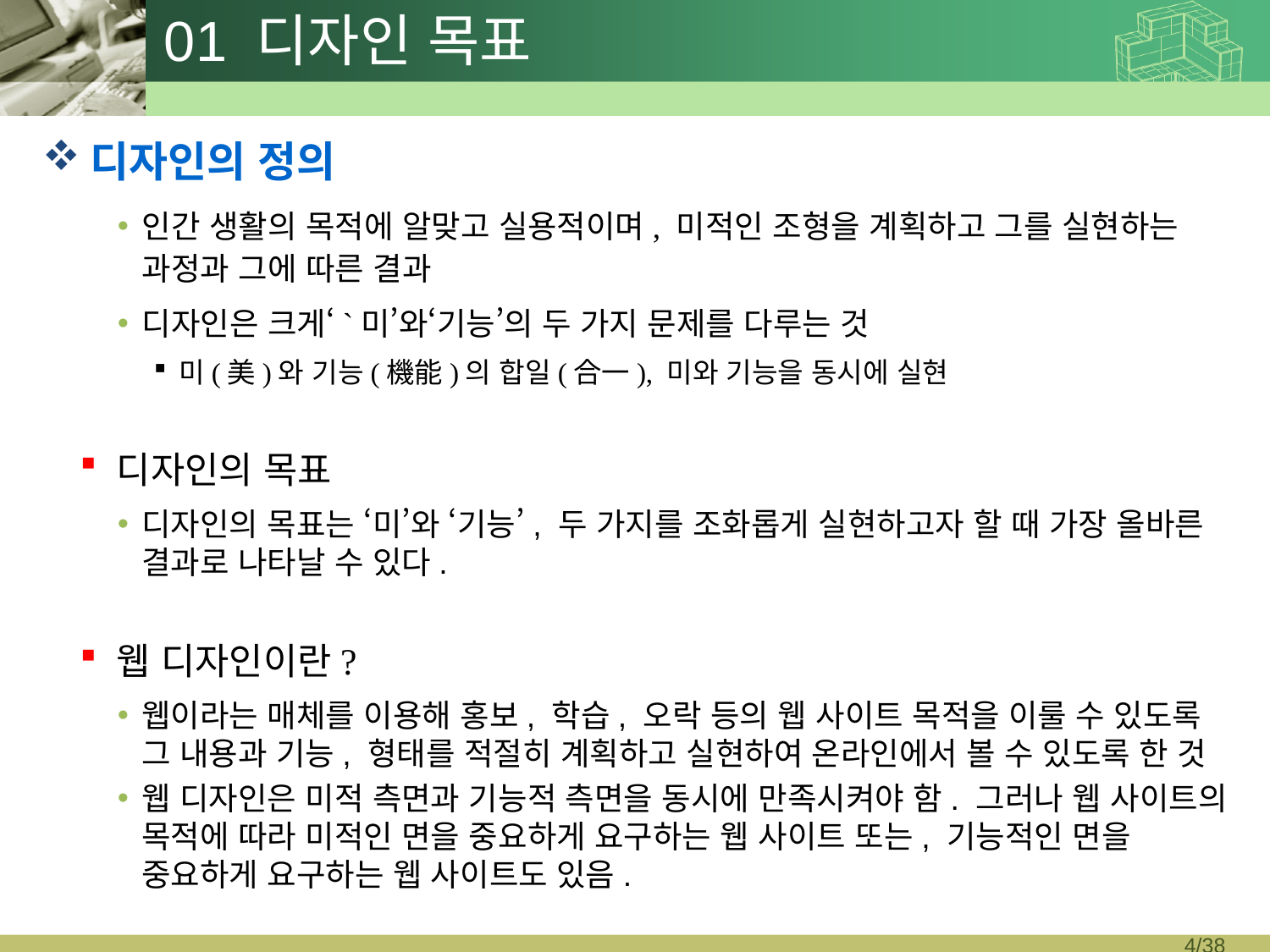

# 01 디자인 목표
디자인의 정의
인간 생활의 목적에 알맞고 실용적이며, 미적인 조형을 계획하고 그를 실현하는 과정과 그에 따른 결과
디자인은 크게‘`미’와‘기능’의 두 가지 문제를 다루는 것
미(美)와 기능(機能)의 합일(合一), 미와 기능을 동시에 실현

디자인의 목표
디자인의 목표는 ‘미’와 ‘기능’, 두 가지를 조화롭게 실현하고자 할 때 가장 올바른 결과로 나타날 수 있다.

웹 디자인이란?
웹이라는 매체를 이용해 홍보, 학습, 오락 등의 웹 사이트 목적을 이룰 수 있도록 그 내용과 기능, 형태를 적절히 계획하고 실현하여 온라인에서 볼 수 있도록 한 것
웹 디자인은 미적 측면과 기능적 측면을 동시에 만족시켜야 함. 그러나 웹 사이트의 목적에 따라 미적인 면을 중요하게 요구하는 웹 사이트 또는, 기능적인 면을 중요하게 요구하는 웹 사이트도 있음.